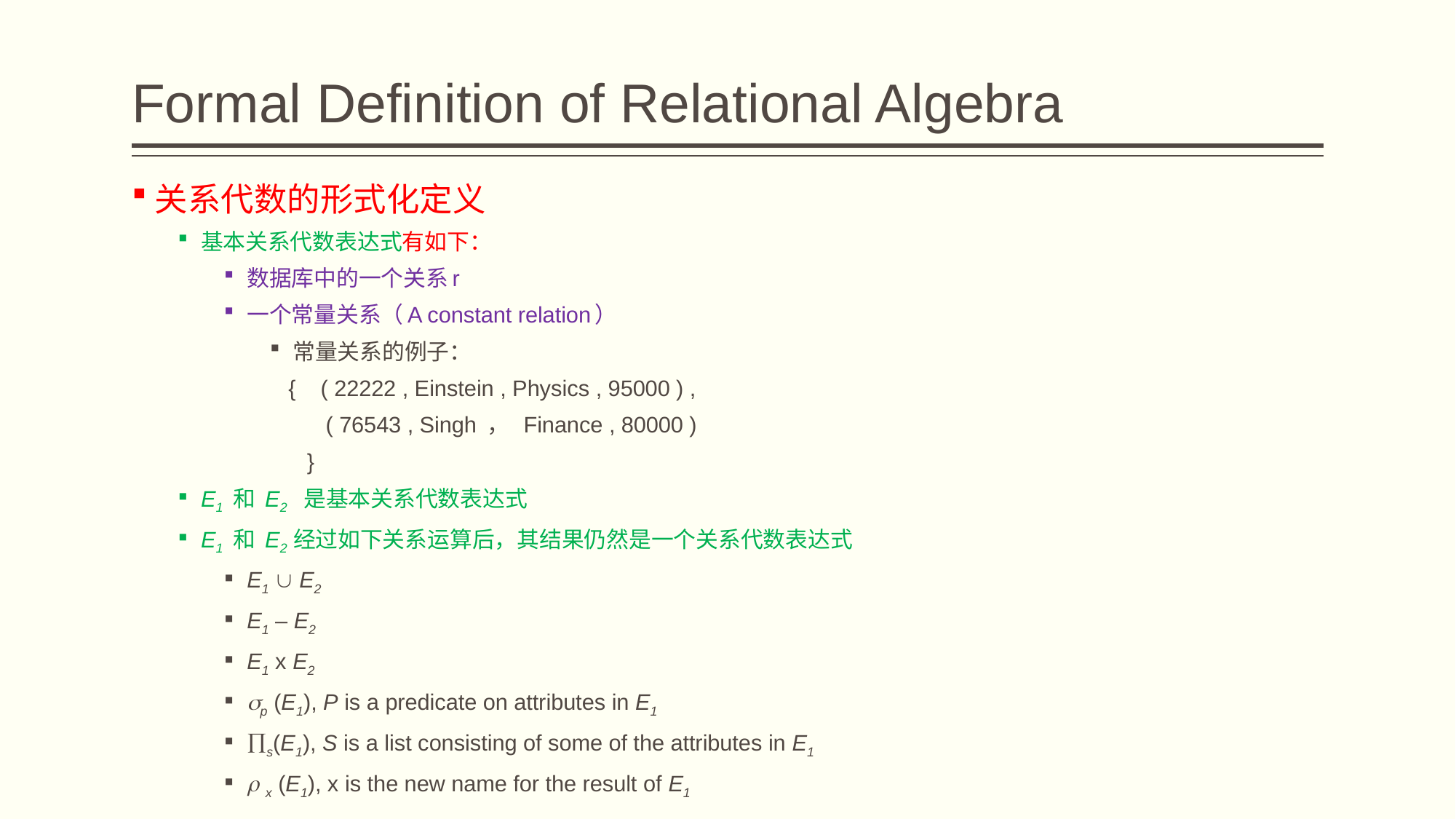

# Formal Definition of Relational Algebra
关系代数的形式化定义
基本关系代数表达式有如下：
数据库中的一个关系r
一个常量关系（A constant relation）
常量关系的例子：
   {    ( 22222 , Einstein , Physics , 95000 ) ,
         ( 76543 , Singh ，  Finance , 80000 )
      }
E1 和 E2  是基本关系代数表达式
E1 和 E2 经过如下关系运算后，其结果仍然是一个关系代数表达式
E1 ∪ E2
E1 – E2
E1 x E2
σp (E1), P is a predicate on attributes in E1
∏s(E1), S is a list consisting of some of the attributes in E1
ρ x (E1), x is the new name for the result of E1